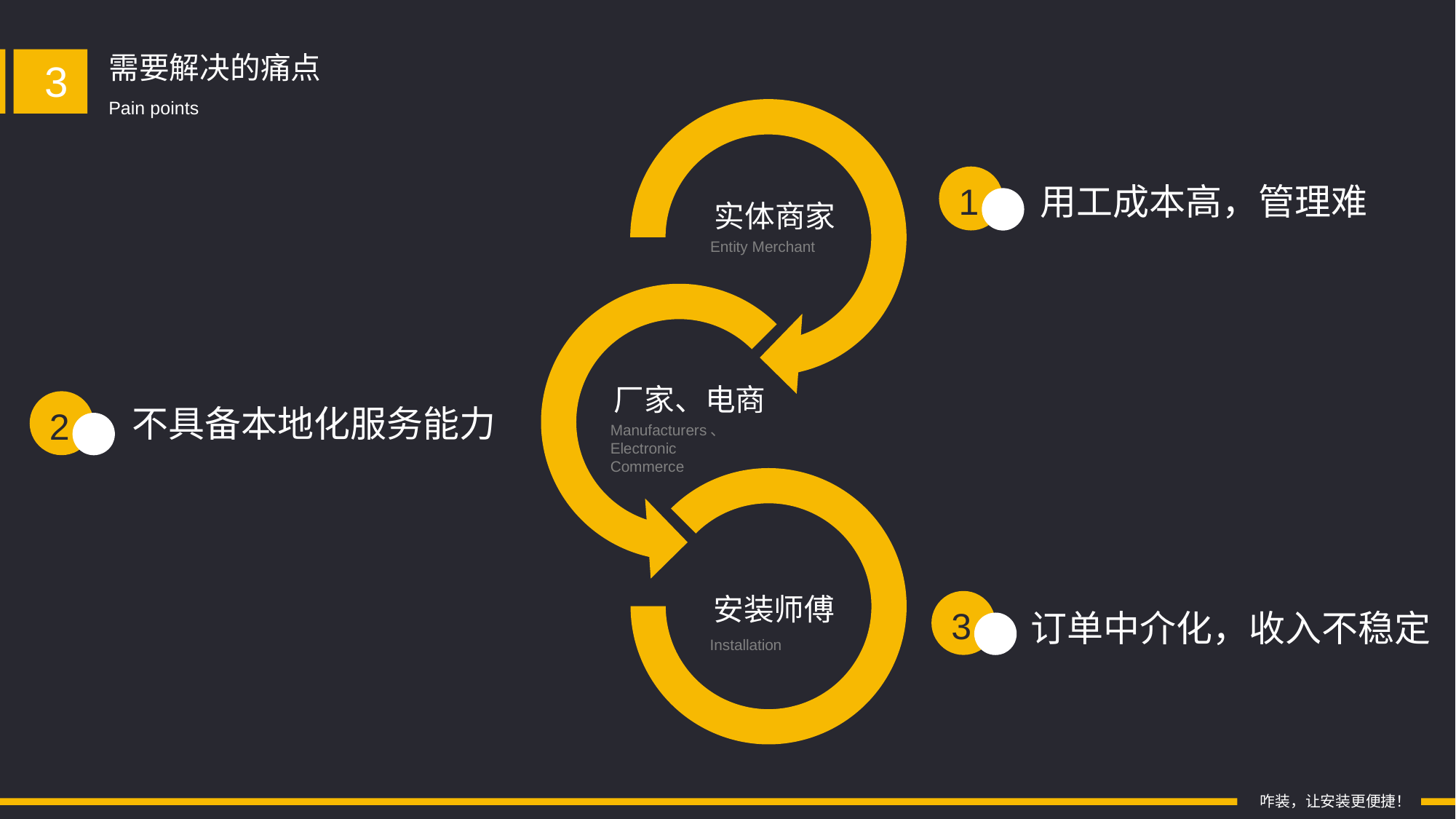

需要解决的痛点

3
Pain points

 实体商家
Entity Merchant
 厂家、电商
Manufacturers、Electronic Commerce
 安装师傅
Installation

1
用工成本高，管理难

2
不具备本地化服务能力

3
订单中介化，收入不稳定